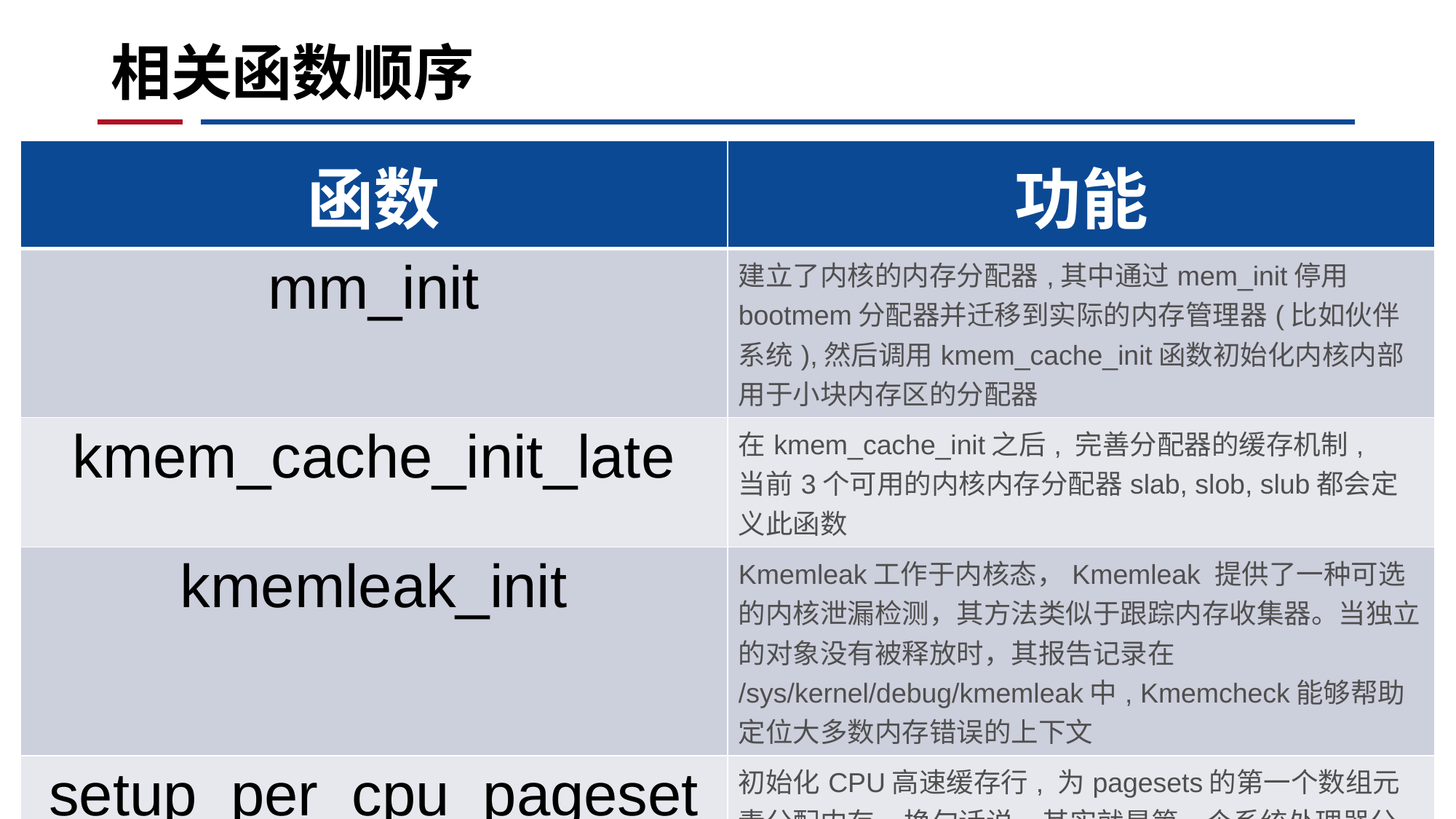

# 相关函数顺序
| 函数 | 功能 |
| --- | --- |
| mm\_init | 建立了内核的内存分配器,其中通过mem\_init停用bootmem分配器并迁移到实际的内存管理器(比如伙伴系统),然后调用kmem\_cache\_init函数初始化内核内部用于小块内存区的分配器 |
| kmem\_cache\_init\_late | 在kmem\_cache\_init之后, 完善分配器的缓存机制,　当前3个可用的内核内存分配器slab, slob, slub都会定义此函数 |
| kmemleak\_init | Kmemleak工作于内核态，Kmemleak 提供了一种可选的内核泄漏检测，其方法类似于跟踪内存收集器。当独立的对象没有被释放时，其报告记录在 /sys/kernel/debug/kmemleak中, Kmemcheck能够帮助定位大多数内存错误的上下文 |
| setup\_per\_cpu\_pageset | 初始化CPU高速缓存行, 为pagesets的第一个数组元素分配内存, 换句话说, 其实就是第一个系统处理器分配 |